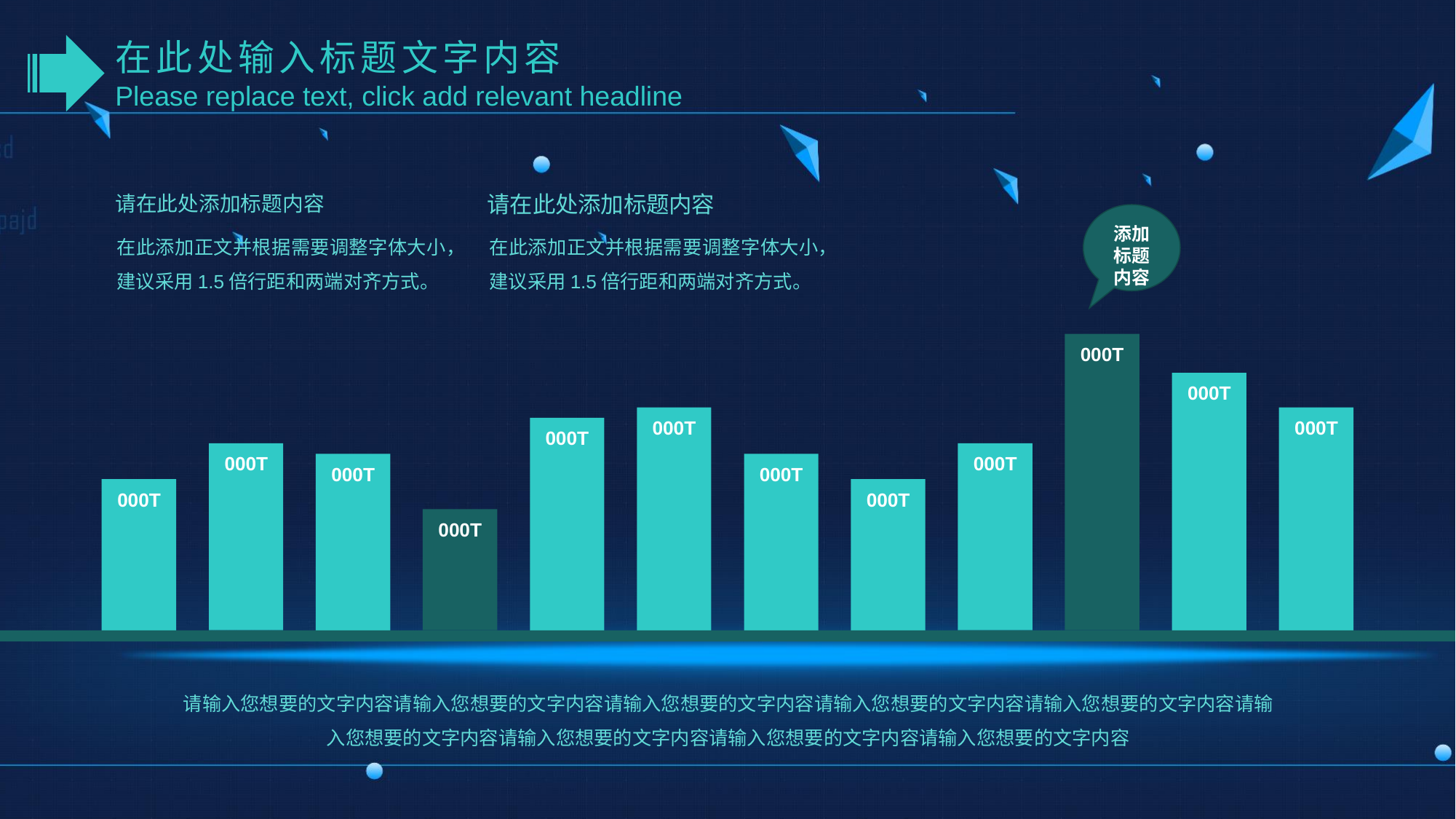

请在此处添加标题内容
在此添加正文并根据需要调整字体大小，建议采用1.5倍行距和两端对齐方式。
请在此处添加标题内容
在此添加正文并根据需要调整字体大小，建议采用1.5倍行距和两端对齐方式。
添加标题内容
000T
000T
000T
000T
000T
000T
000T
000T
000T
000T
000T
000T

请输入您想要的文字内容请输入您想要的文字内容请输入您想要的文字内容请输入您想要的文字内容请输入您想要的文字内容请输入您想要的文字内容请输入您想要的文字内容请输入您想要的文字内容请输入您想要的文字内容